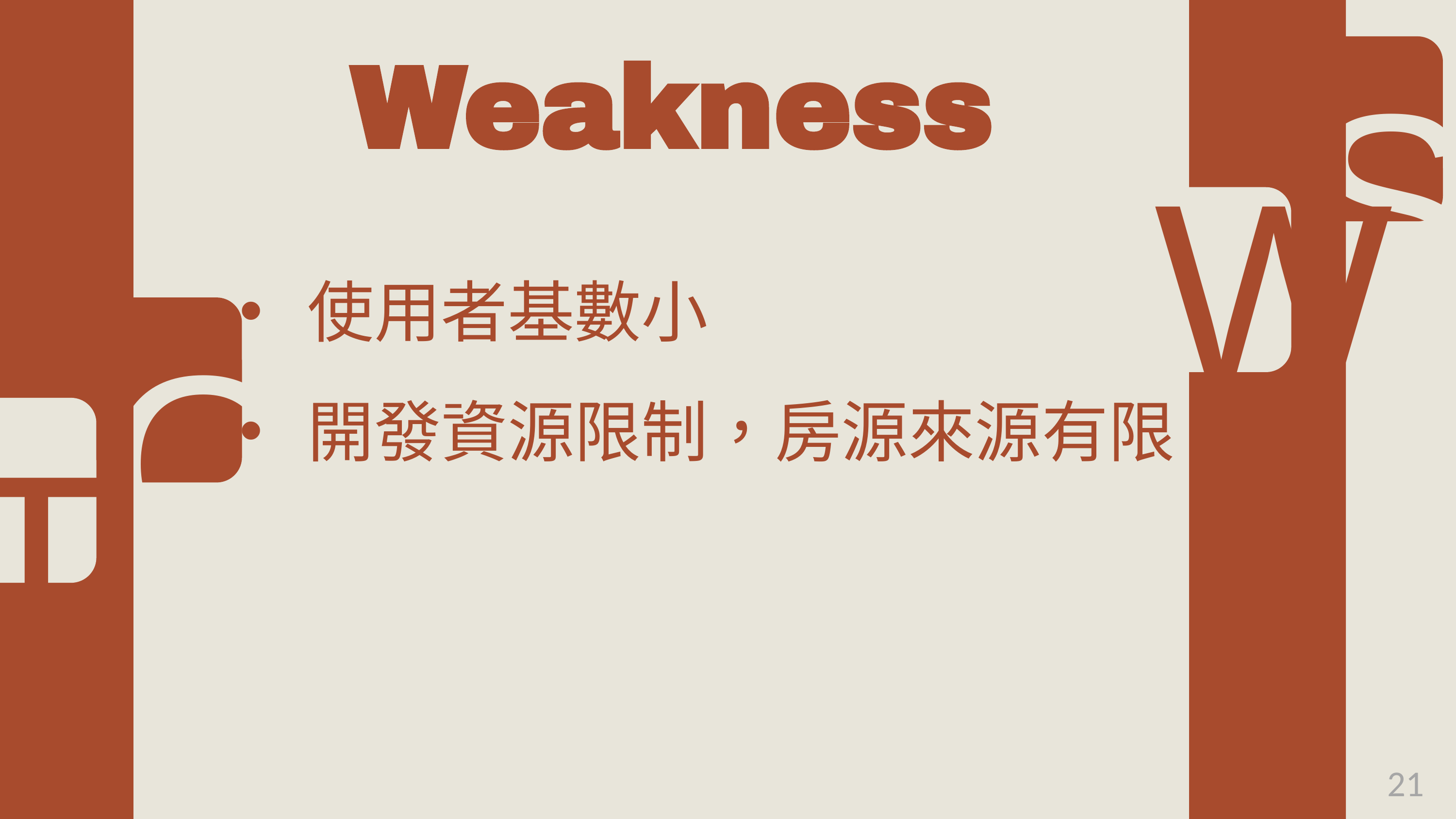

W

 T

 O

 S
Weakness
使用者基數小
開發資源限制，房源來源有限
21